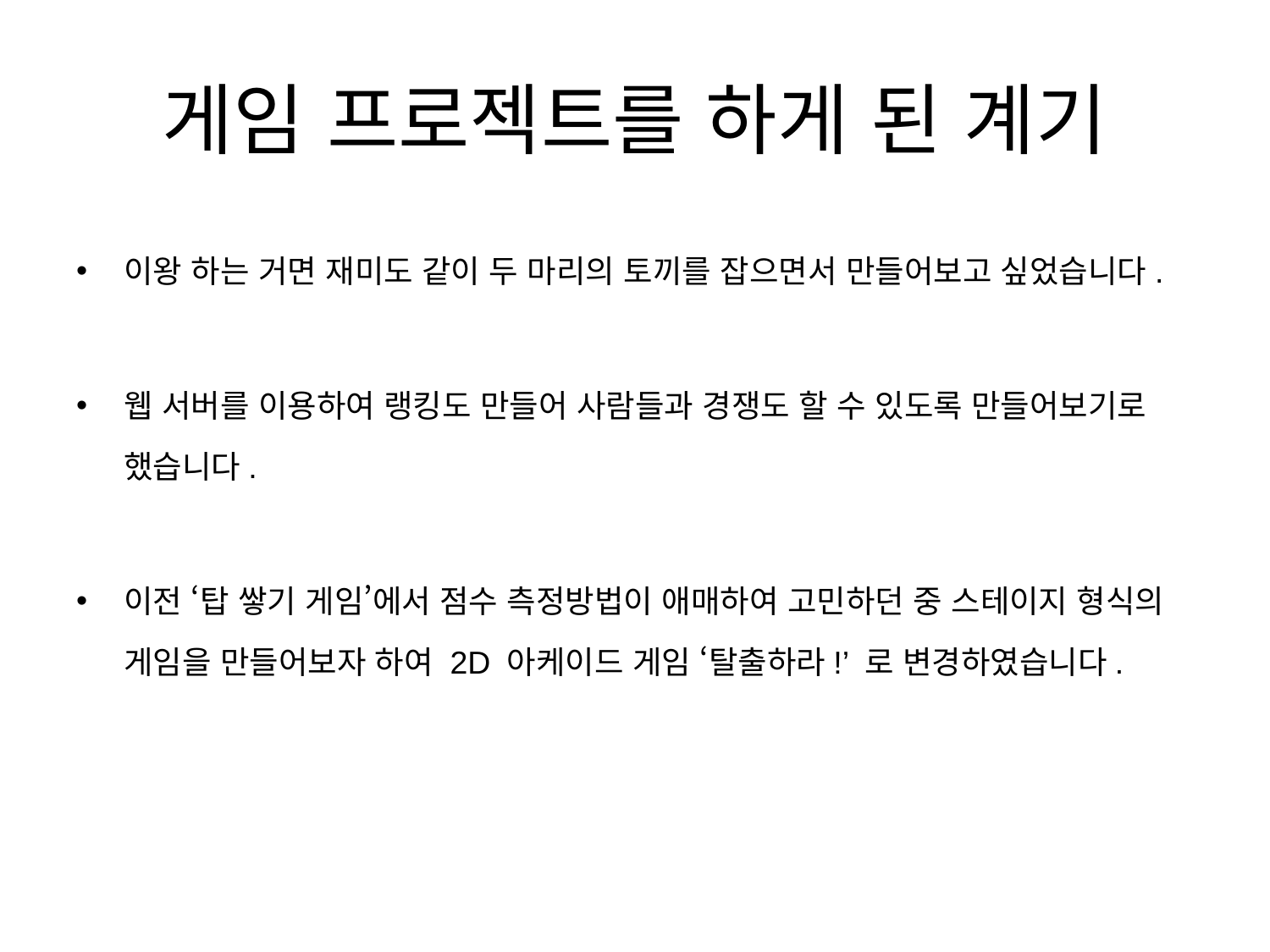

# 게임 프로젝트를 하게 된 계기
이왕 하는 거면 재미도 같이 두 마리의 토끼를 잡으면서 만들어보고 싶었습니다.

웹 서버를 이용하여 랭킹도 만들어 사람들과 경쟁도 할 수 있도록 만들어보기로 했습니다.

이전 ‘탑 쌓기 게임’에서 점수 측정방법이 애매하여 고민하던 중 스테이지 형식의 게임을 만들어보자 하여 2D 아케이드 게임 ‘탈출하라!’ 로 변경하였습니다.